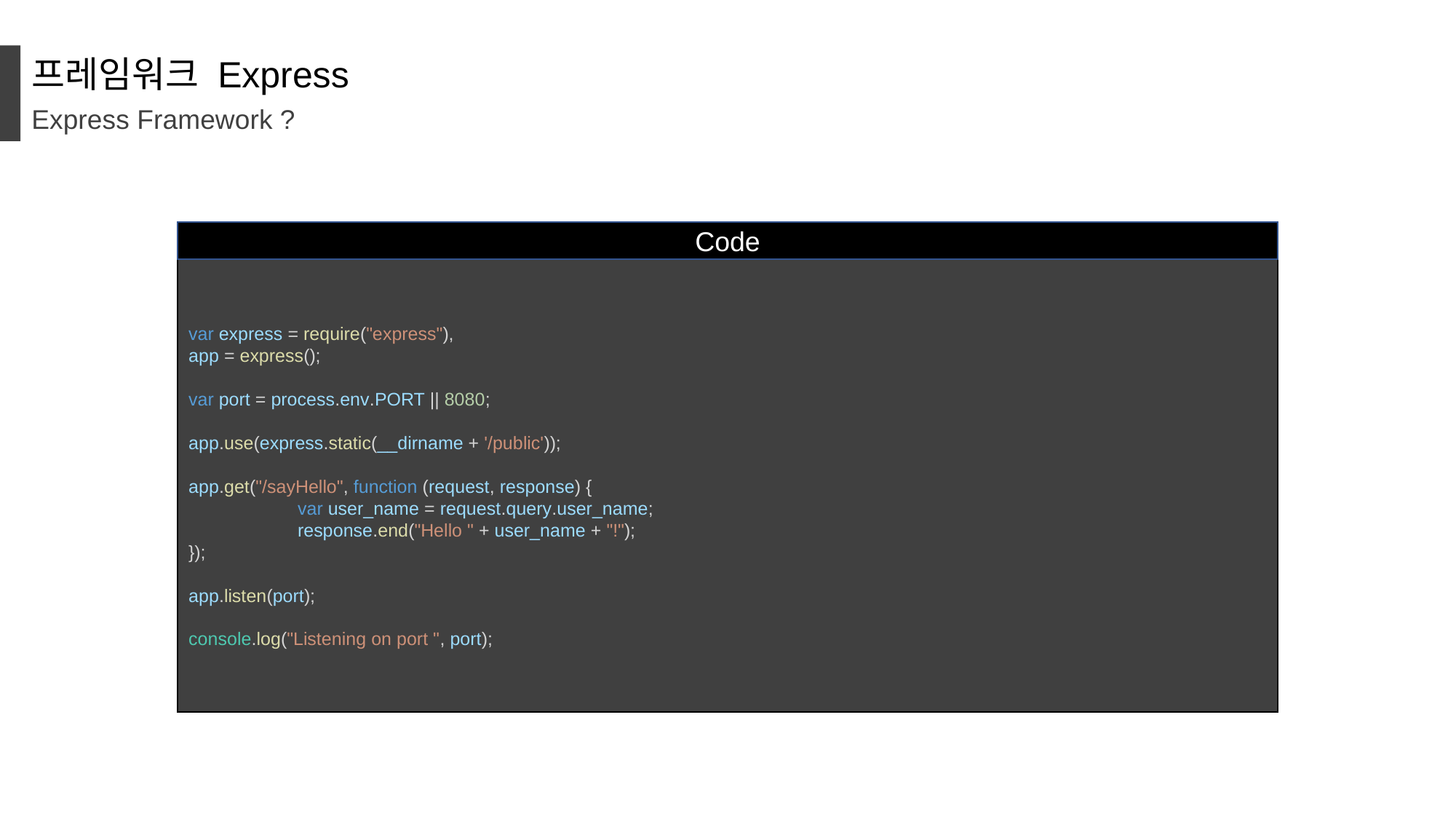

프레임워크 Express
Express Framework ?
Code
var express = require("express"),
app = express();
var port = process.env.PORT || 8080;
app.use(express.static(__dirname + '/public'));
app.get("/sayHello", function (request, response) {
	var user_name = request.query.user_name;
	response.end("Hello " + user_name + "!");
});
app.listen(port);

console.log("Listening on port ", port);